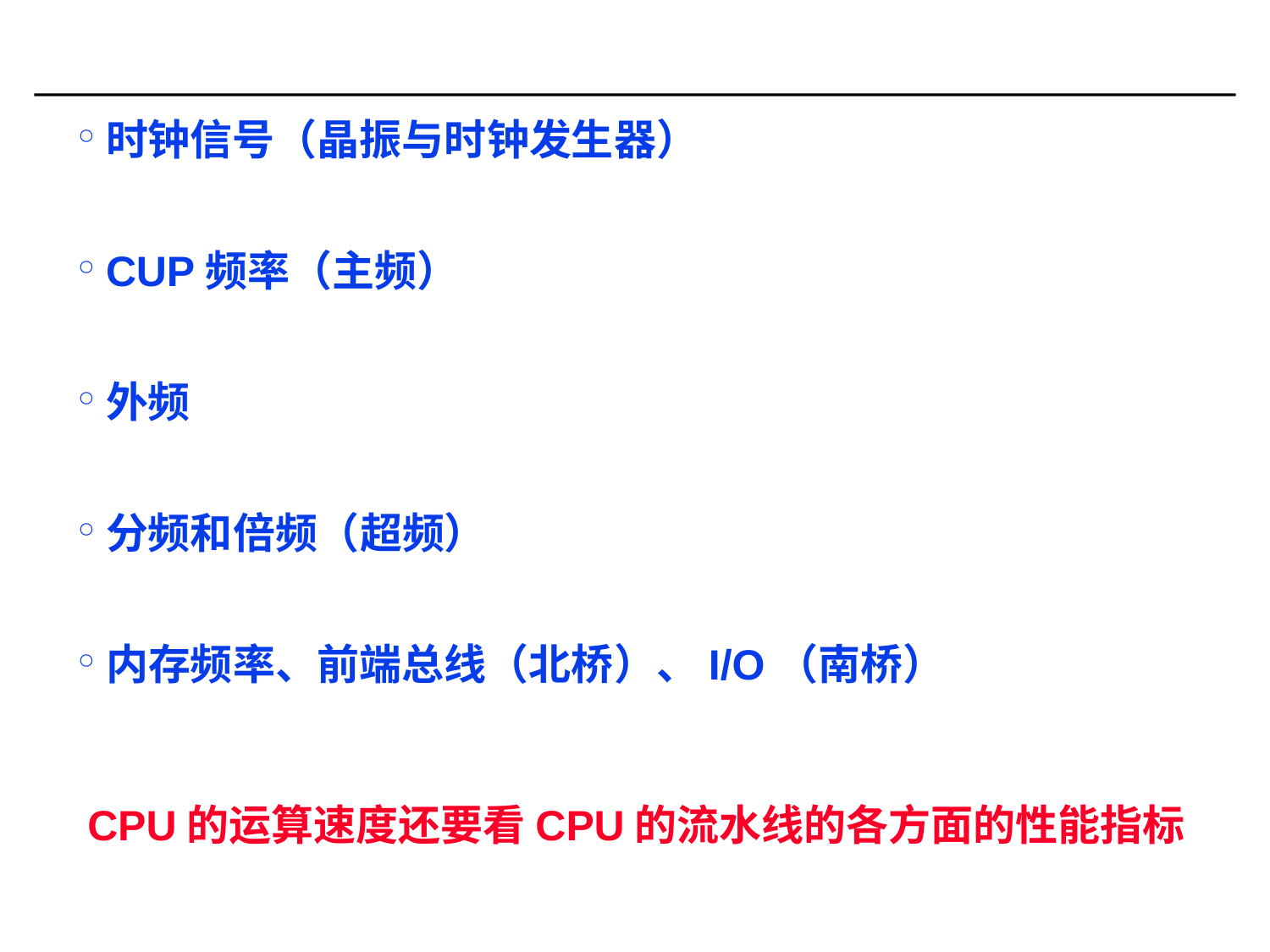

#
时钟信号（晶振与时钟发生器）

CUP频率（主频）

外频

分频和倍频（超频）

内存频率、前端总线（北桥）、I/O（南桥）
CPU的运算速度还要看CPU的流水线的各方面的性能指标